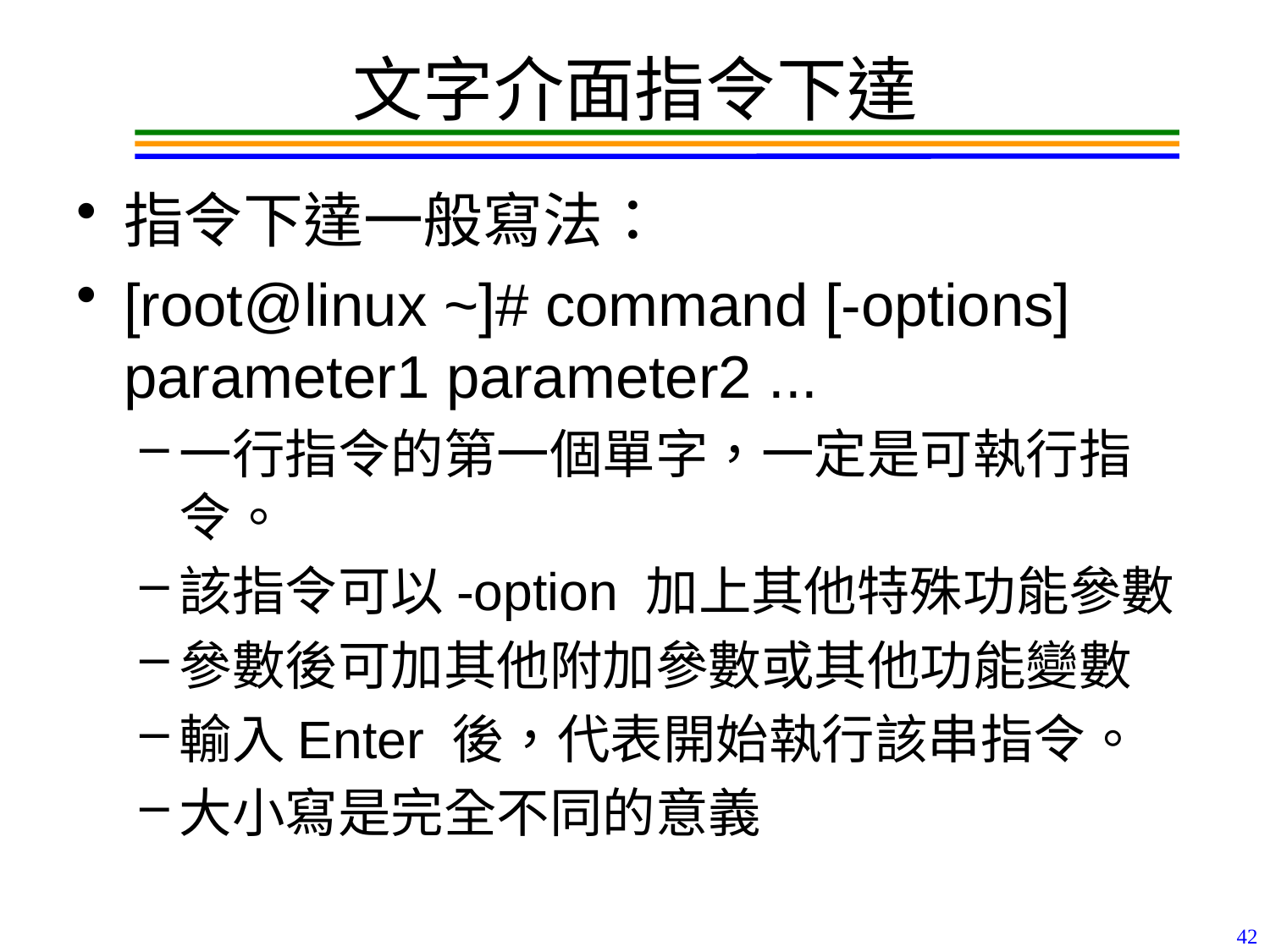

# 文字介面指令下達
指令下達一般寫法：
[root@linux ~]# command [-options] parameter1 parameter2 ...
一行指令的第一個單字，一定是可執行指令。
該指令可以-option 加上其他特殊功能參數
參數後可加其他附加參數或其他功能變數
輸入Enter 後，代表開始執行該串指令。
大小寫是完全不同的意義
42